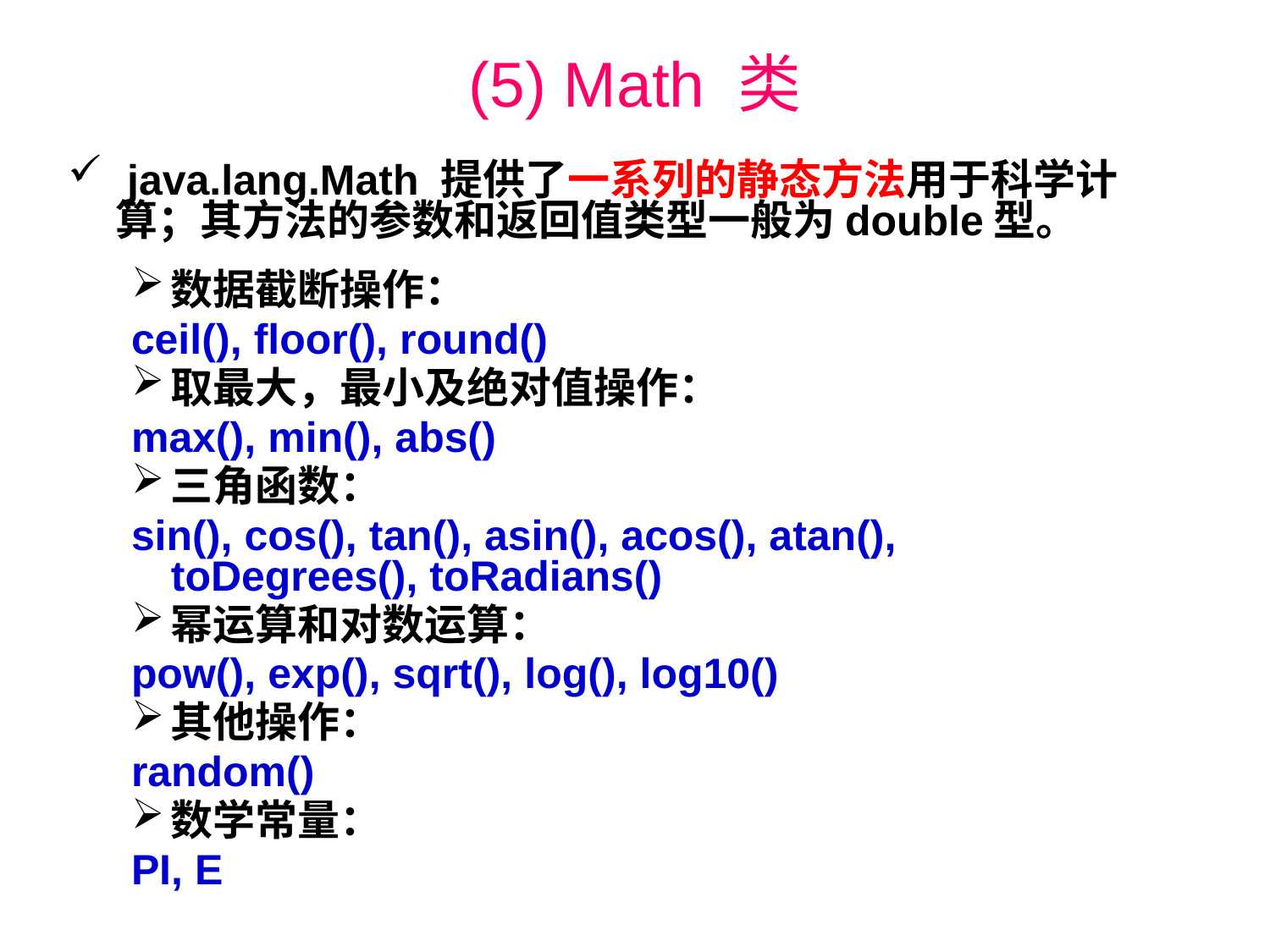

# (5) Math 类
 java.lang.Math 提供了一系列的静态方法用于科学计算；其方法的参数和返回值类型一般为double型。

数据截断操作：
ceil(), floor(), round()
取最大，最小及绝对值操作：
max(), min(), abs()
三角函数：
sin(), cos(), tan(), asin(), acos(), atan(), toDegrees(), toRadians()
幂运算和对数运算：
pow(), exp(), sqrt(), log(), log10()
其他操作：
random()
数学常量：
PI, E